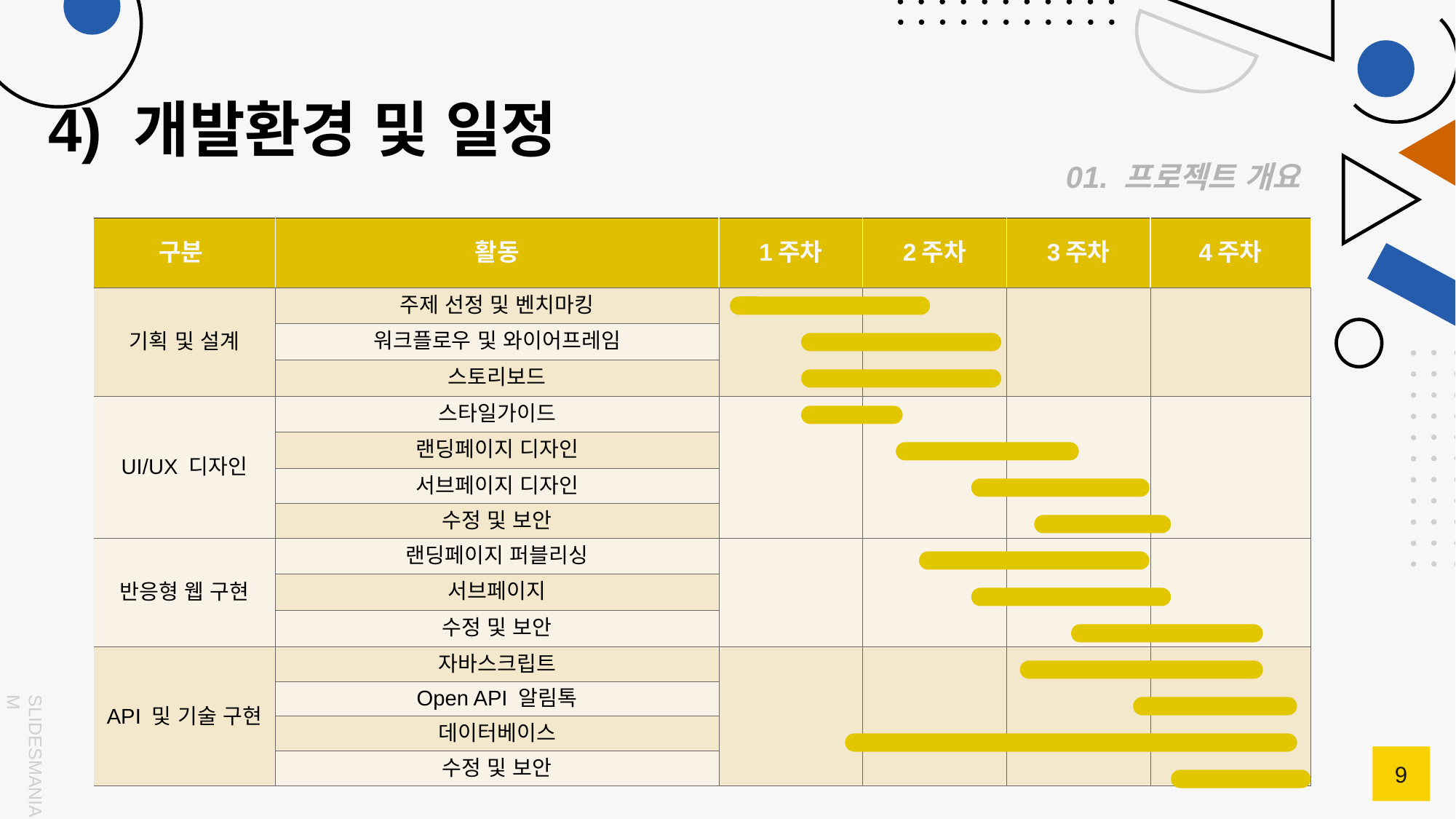

# 4) 개발환경 및 일정
01. 프로젝트 개요
| 구분 | 활동 | 1주차 | 2주차 | 3주차 | 4주차 |
| --- | --- | --- | --- | --- | --- |
| 기획 및 설계 | 주제 선정 및 벤치마킹 |  |  |  |  |
|  | 워크플로우 및 와이어프레임 |  |  |  |  |
|  | 스토리보드 |  |  |  |  |
| UI/UX 디자인 | 스타일가이드 |  |  |  |  |
|  | 랜딩페이지 디자인 |  |  |  |  |
|  | 서브페이지 디자인 |  |  |  |  |
|  | 수정 및 보안 |  |  |  |  |
| 반응형 웹 구현 | 랜딩페이지 퍼블리싱 |  |  |  |  |
|  | 서브페이지 |  |  |  |  |
|  | 수정 및 보안 |  |  |  |  |
| API 및 기술 구현 | 자바스크립트 |  |  |  |  |
|  | Open API 알림톡 |  |  |  |  |
|  | 데이터베이스 |  |  |  |  |
|  | 수정 및 보안 |  |  |  |  |

9